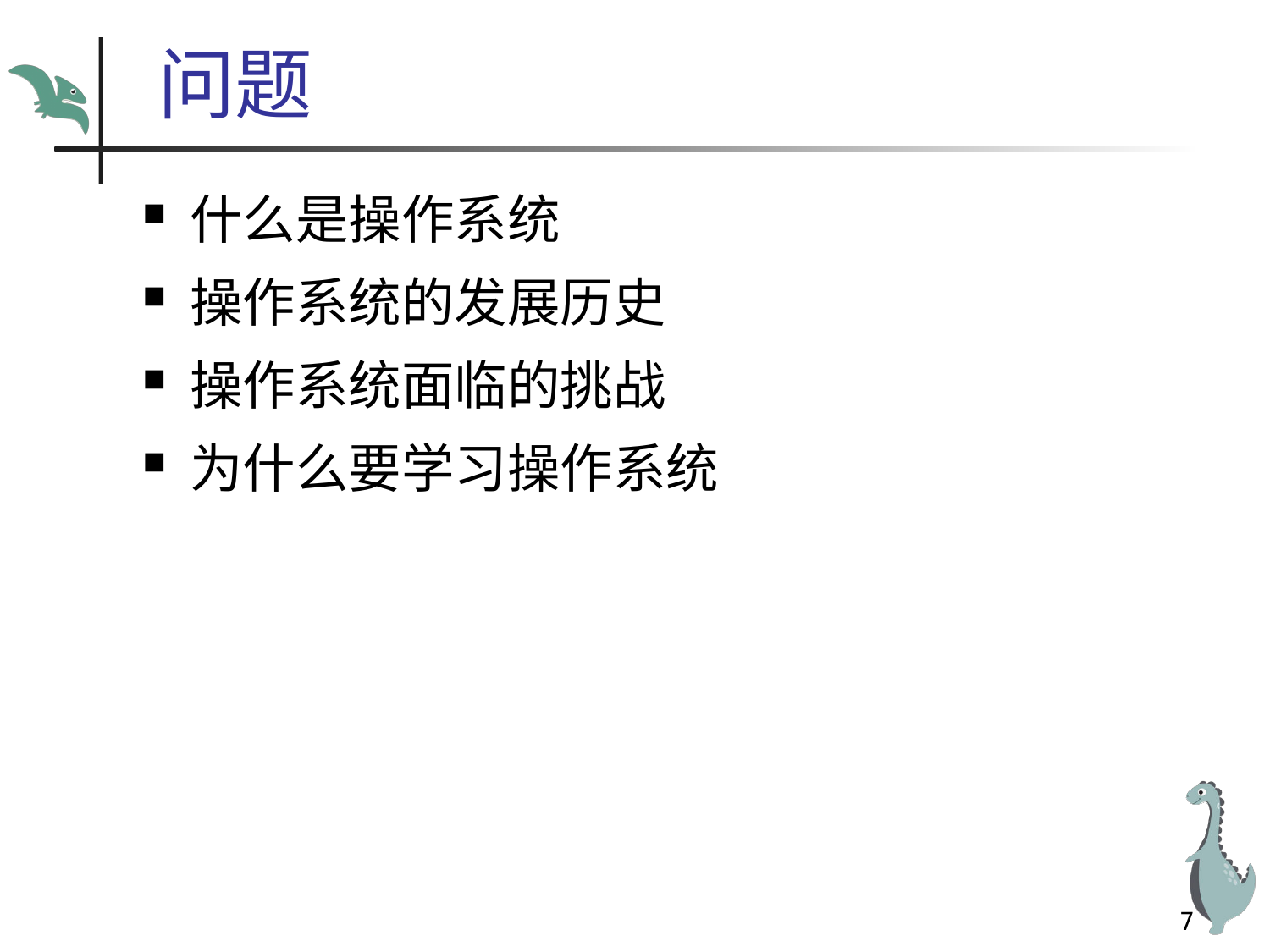

# 问题
什么是操作系统
操作系统的发展历史
操作系统面临的挑战
为什么要学习操作系统
7